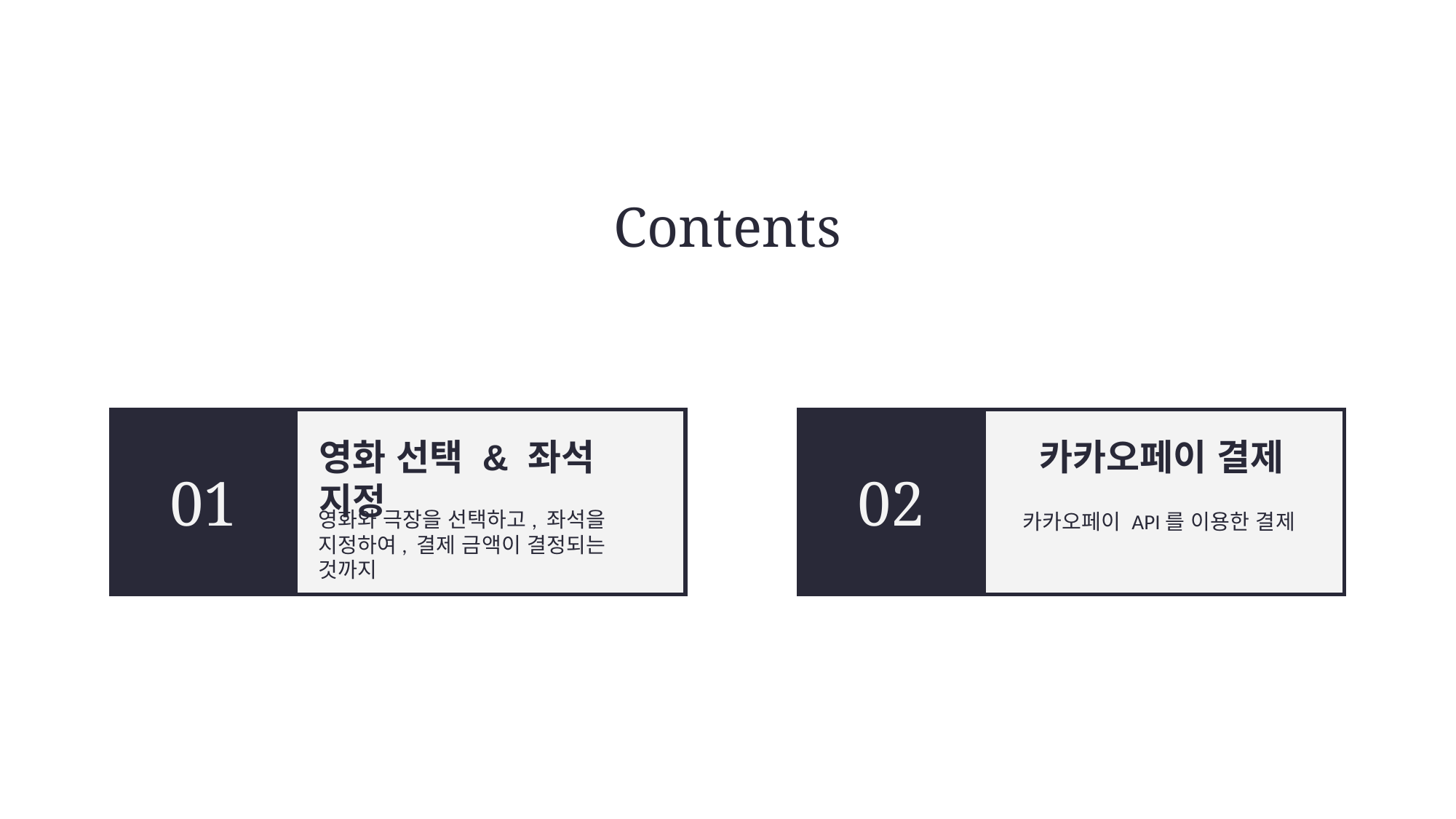

Contents
01

02

영화 선택 & 좌석 지정
카카오페이 결제
영화와 극장을 선택하고, 좌석을 지정하여, 결제 금액이 결정되는 것까지
카카오페이 API를 이용한 결제